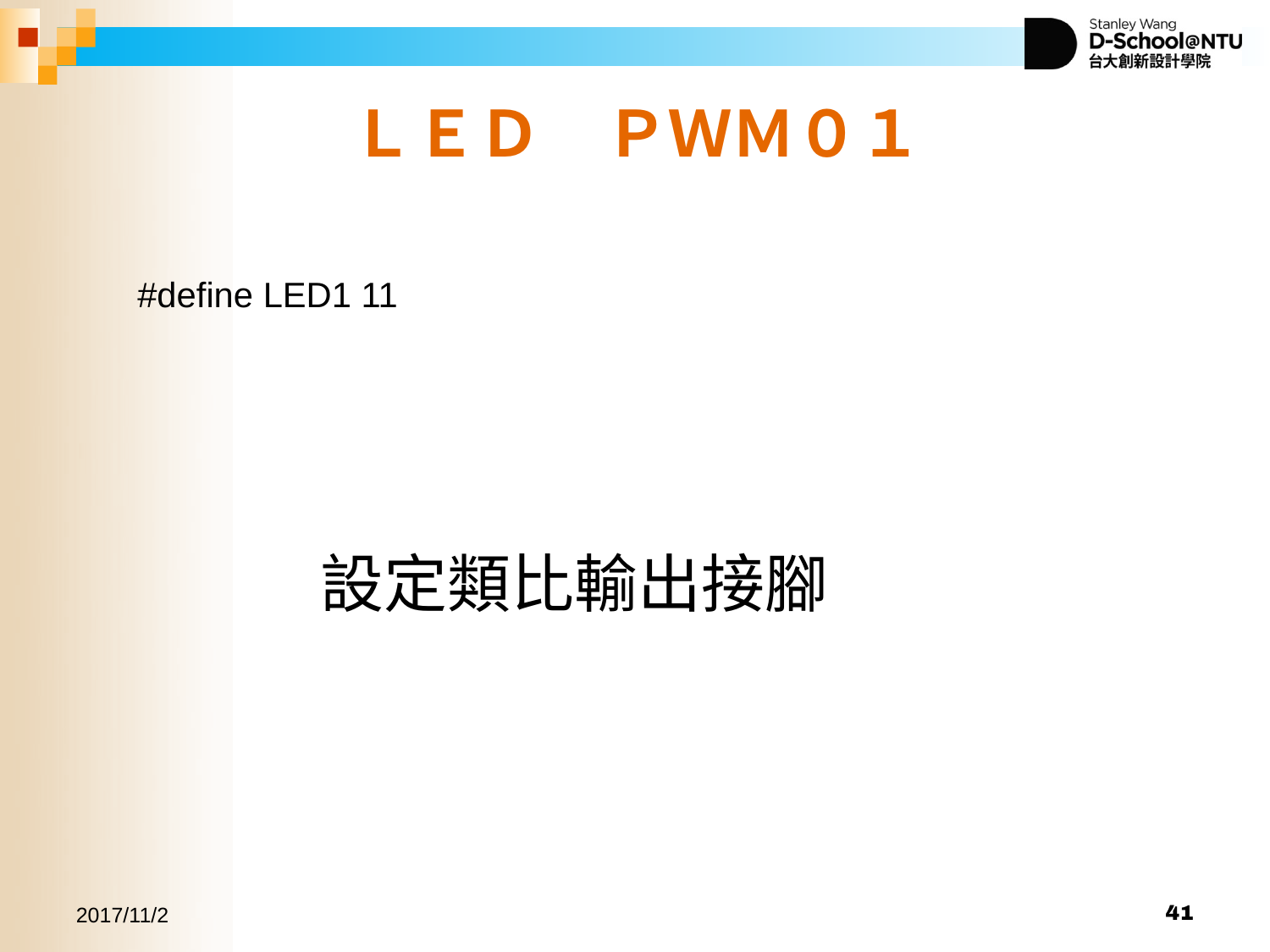

ＬＥＤ　ＰＷＭ０１
#define LED1 11
設定類比輸出接腳
2017/11/2
41